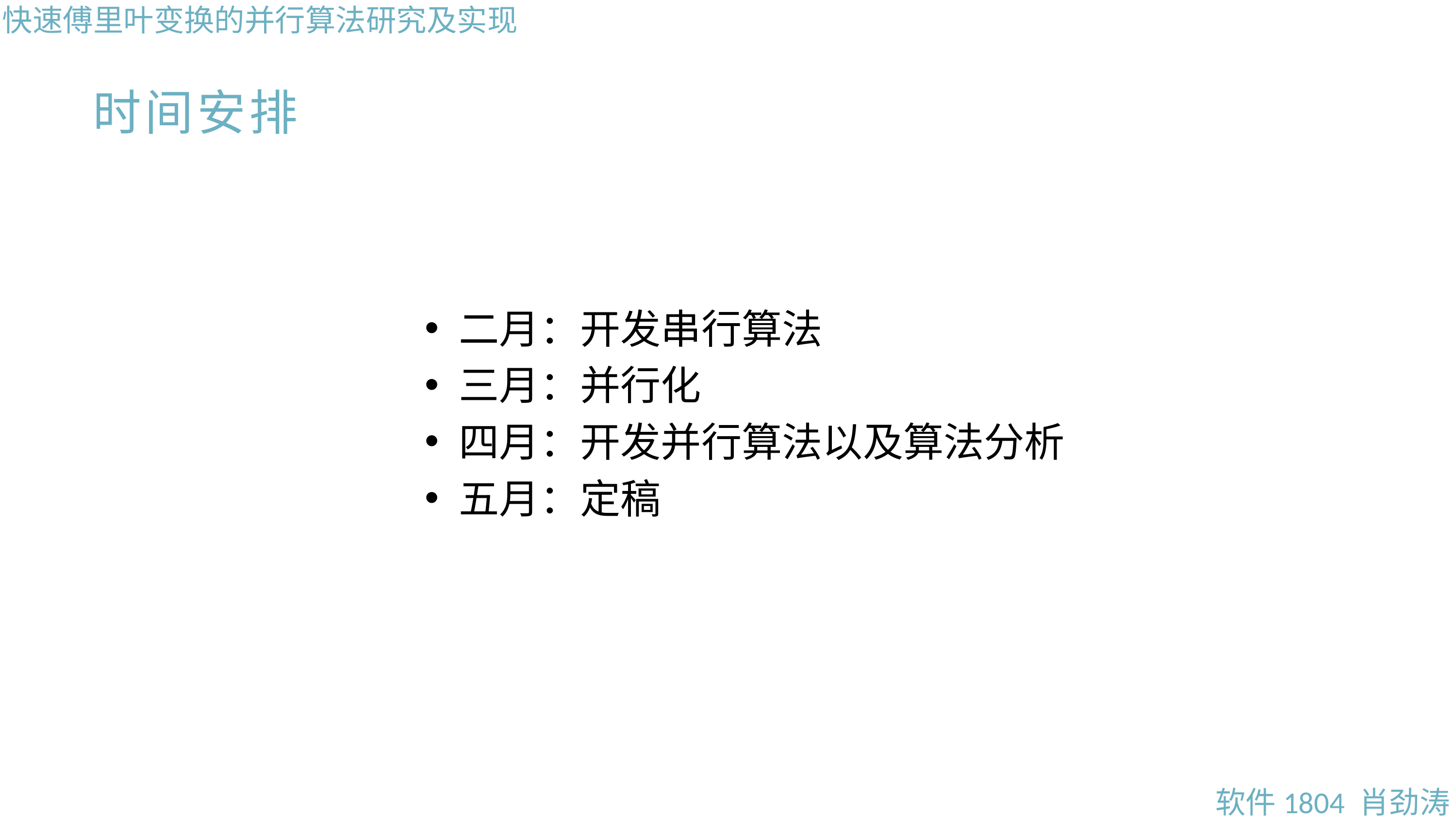

快速傅里叶变换的并行算法研究及实现
时间安排
二月：开发串行算法
三月：并行化
四月：开发并行算法以及算法分析
五月：定稿
软件1804 肖劲涛